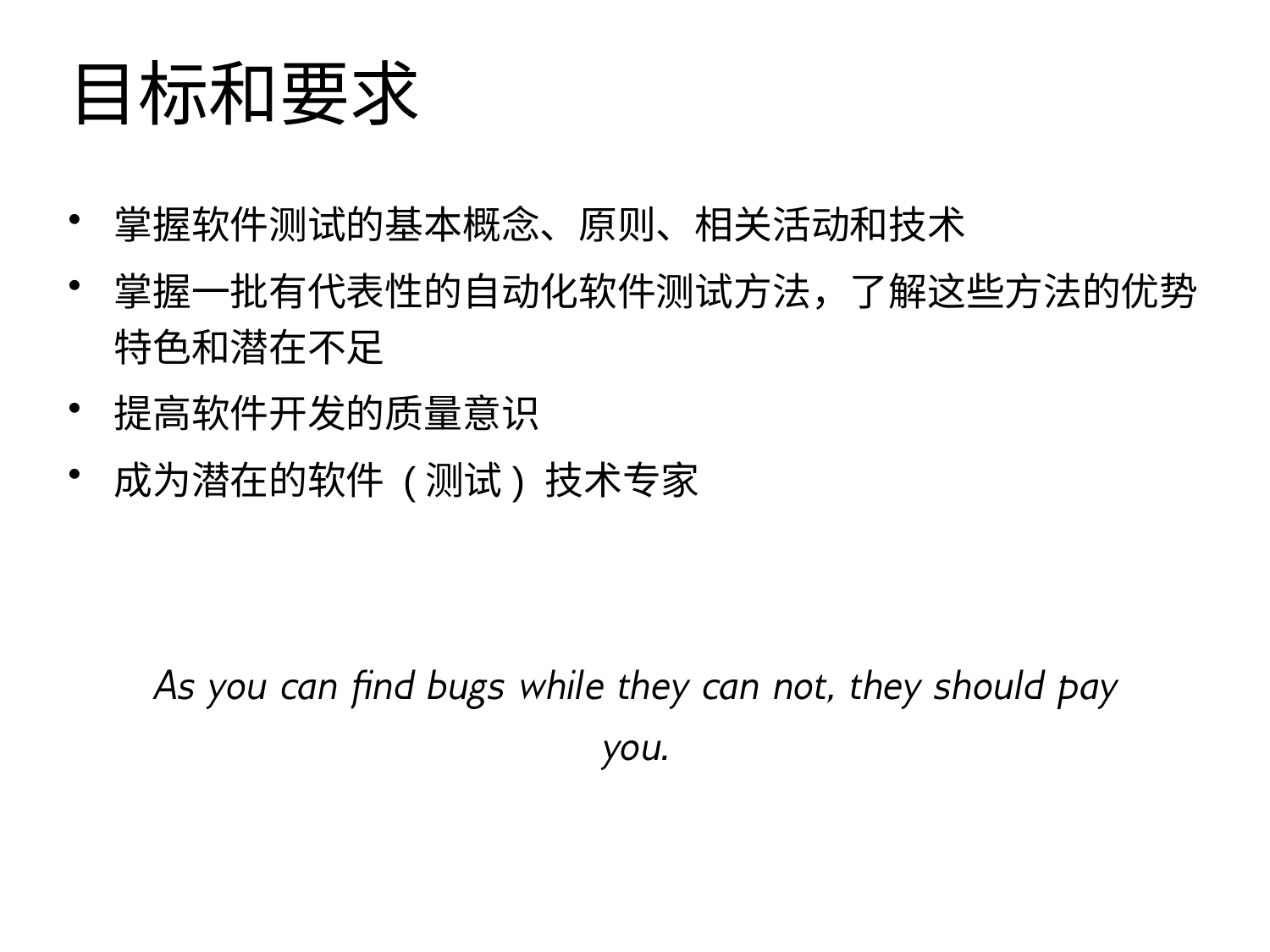

# 目标和要求
掌握软件测试的基本概念、原则、相关活动和技术
掌握一批有代表性的自动化软件测试方法，了解这些方法的优势特色和潜在不足
提高软件开发的质量意识
成为潜在的软件 (测试) 技术专家
As you can find bugs while they can not, they should pay you.